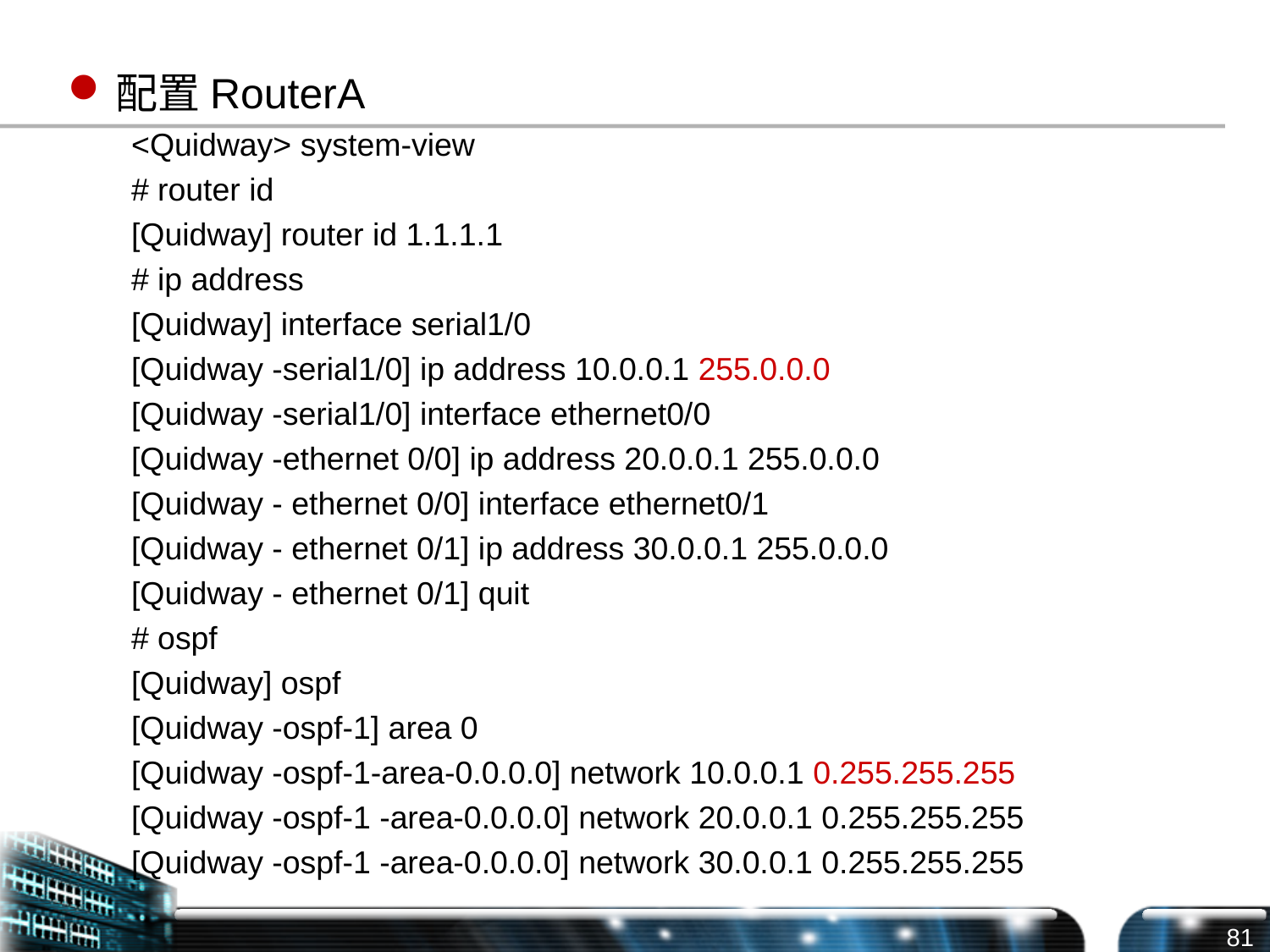

配置RouterA
<Quidway> system-view
# router id
[Quidway] router id 1.1.1.1
# ip address
[Quidway] interface serial1/0
[Quidway -serial1/0] ip address 10.0.0.1 255.0.0.0
[Quidway -serial1/0] interface ethernet0/0
[Quidway -ethernet 0/0] ip address 20.0.0.1 255.0.0.0
[Quidway - ethernet 0/0] interface ethernet0/1
[Quidway - ethernet 0/1] ip address 30.0.0.1 255.0.0.0
[Quidway - ethernet 0/1] quit
# ospf
[Quidway] ospf
[Quidway -ospf-1] area 0
[Quidway -ospf-1-area-0.0.0.0] network 10.0.0.1 0.255.255.255
[Quidway -ospf-1 -area-0.0.0.0] network 20.0.0.1 0.255.255.255
[Quidway -ospf-1 -area-0.0.0.0] network 30.0.0.1 0.255.255.255